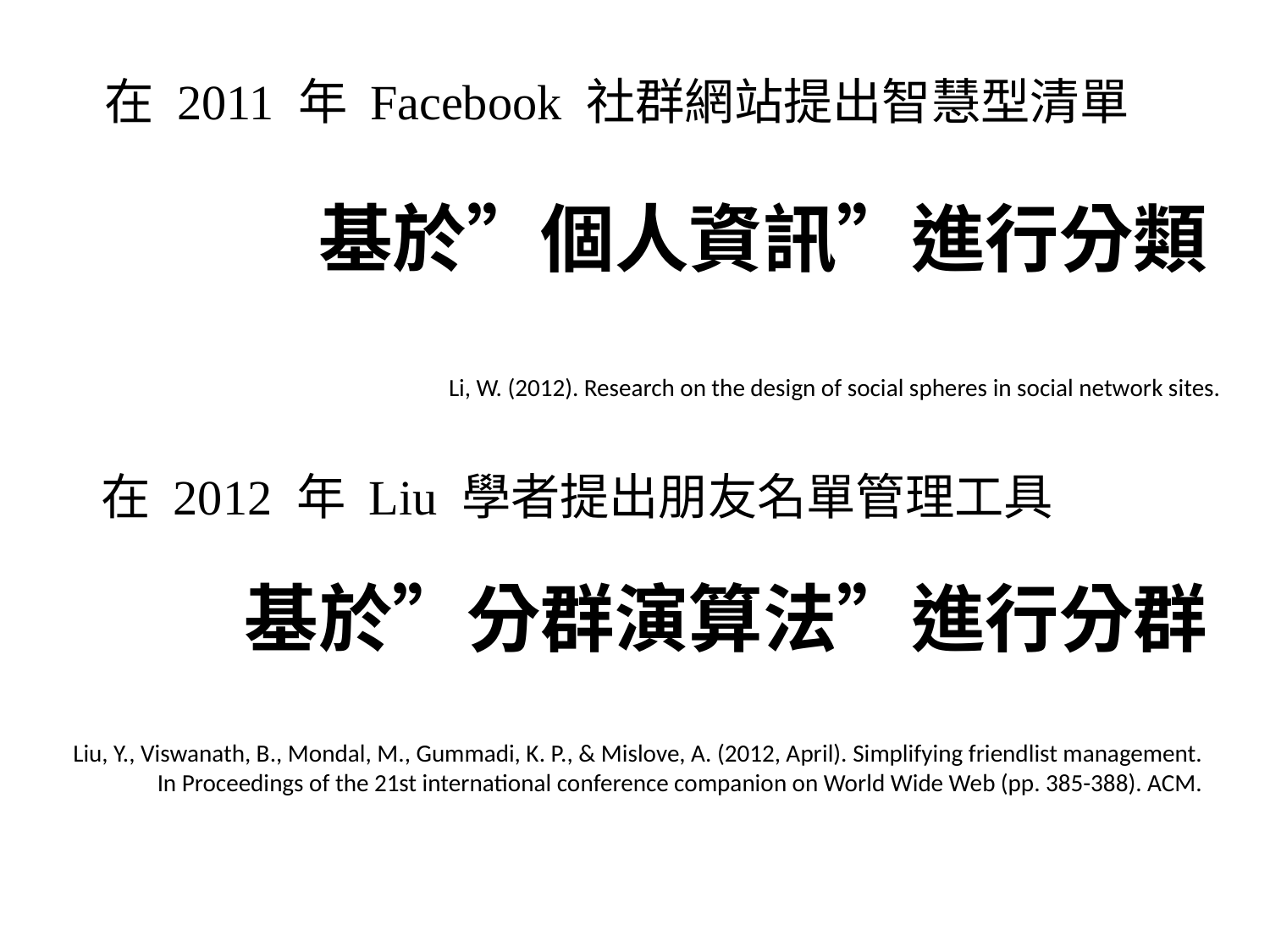

在 2011 年 Facebook 社群網站提出智慧型清單
基於”個人資訊”進行分類
Li, W. (2012). Research on the design of social spheres in social network sites.
在 2012 年 Liu 學者提出朋友名單管理工具
基於”分群演算法”進行分群
Liu, Y., Viswanath, B., Mondal, M., Gummadi, K. P., & Mislove, A. (2012, April). Simplifying friendlist management. In Proceedings of the 21st international conference companion on World Wide Web (pp. 385-388). ACM.